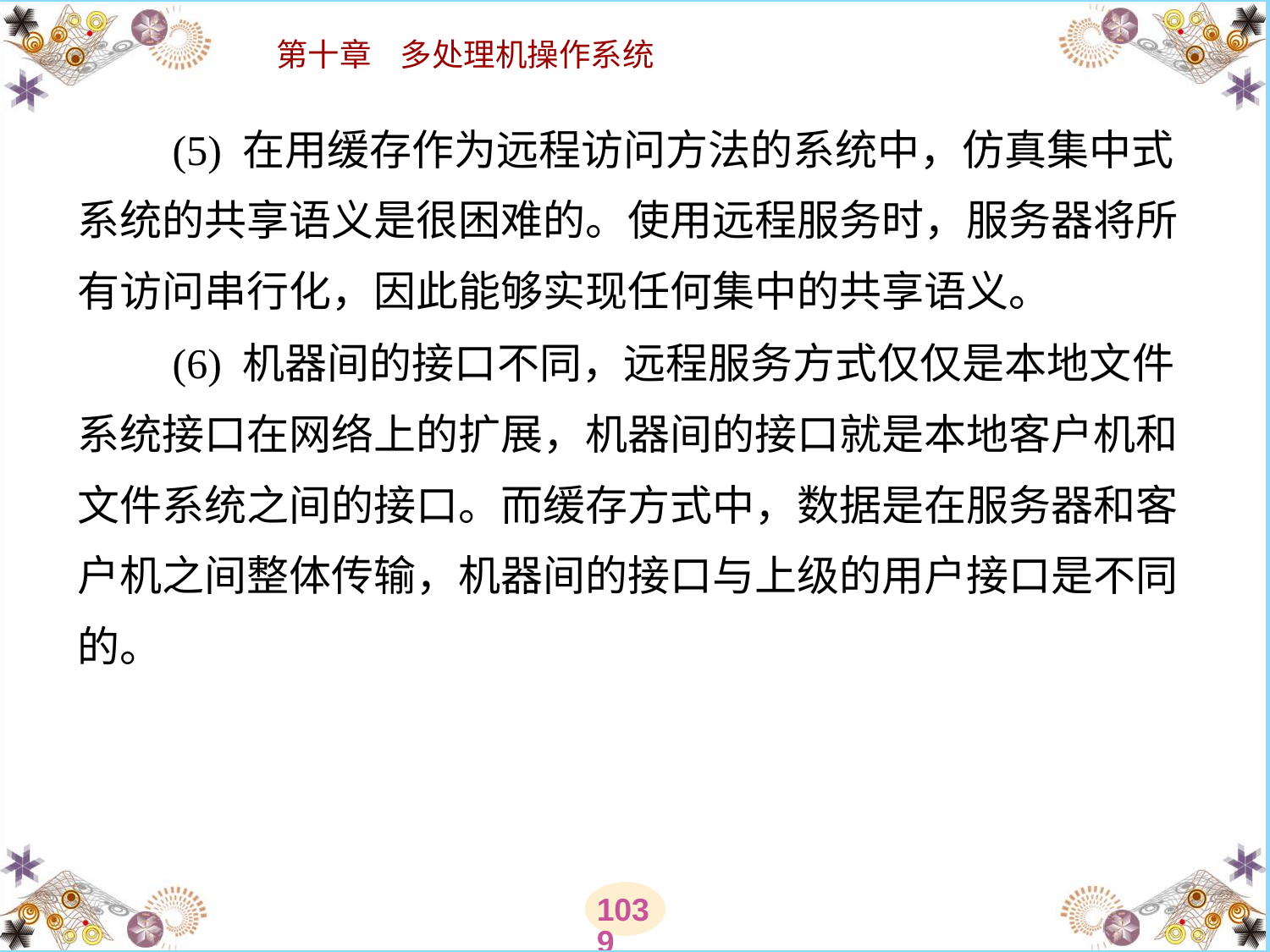

# (5) 在用缓存作为远程访问方法的系统中，仿真集中式系统的共享语义是很困难的。使用远程服务时，服务器将所有访问串行化，因此能够实现任何集中的共享语义。 　　(6) 机器间的接口不同，远程服务方式仅仅是本地文件系统接口在网络上的扩展，机器间的接口就是本地客户机和文件系统之间的接口。而缓存方式中，数据是在服务器和客户机之间整体传输，机器间的接口与上级的用户接口是不同的。